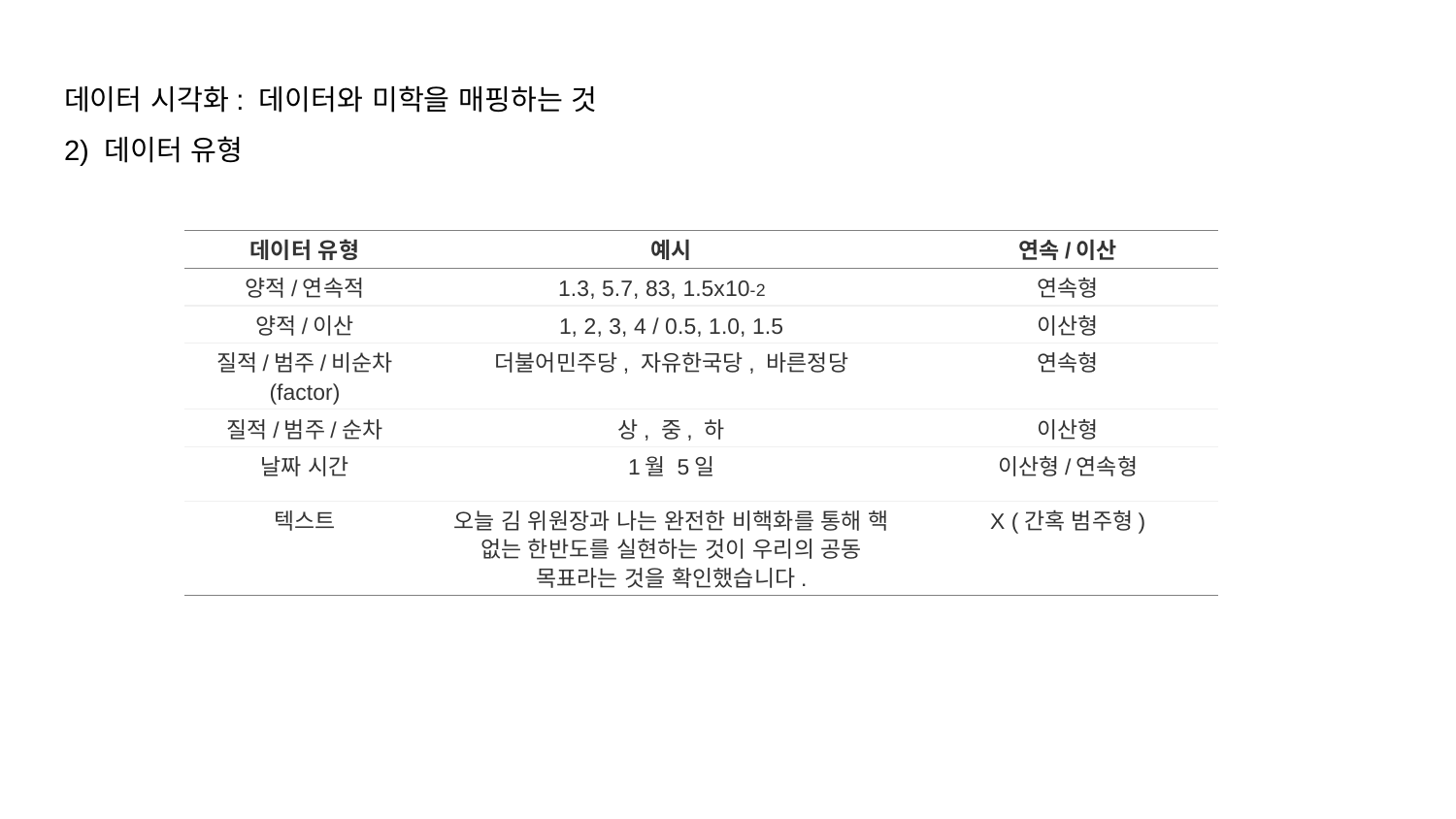

# 데이터 시각화: 데이터와 미학을 매핑하는 것
2) 데이터 유형

| 데이터 유형 | 예시 | 연속/이산 |
| --- | --- | --- |
| 양적/연속적 | 1.3, 5.7, 83, 1.5x10-2 | 연속형 |
| 양적/이산 | 1, 2, 3, 4 / 0.5, 1.0, 1.5 | 이산형 |
| 질적/범주/비순차 (factor) | 더불어민주당, 자유한국당, 바른정당 | 연속형 |
| 질적/범주/순차 | 상, 중, 하 | 이산형 |
| 날짜 시간 | 1월 5일 | 이산형/연속형 |
| 텍스트 | 오늘 김 위원장과 나는 완전한 비핵화를 통해 핵 없는 한반도를 실현하는 것이 우리의 공동 목표라는 것을 확인했습니다. | X (간혹 범주형) |